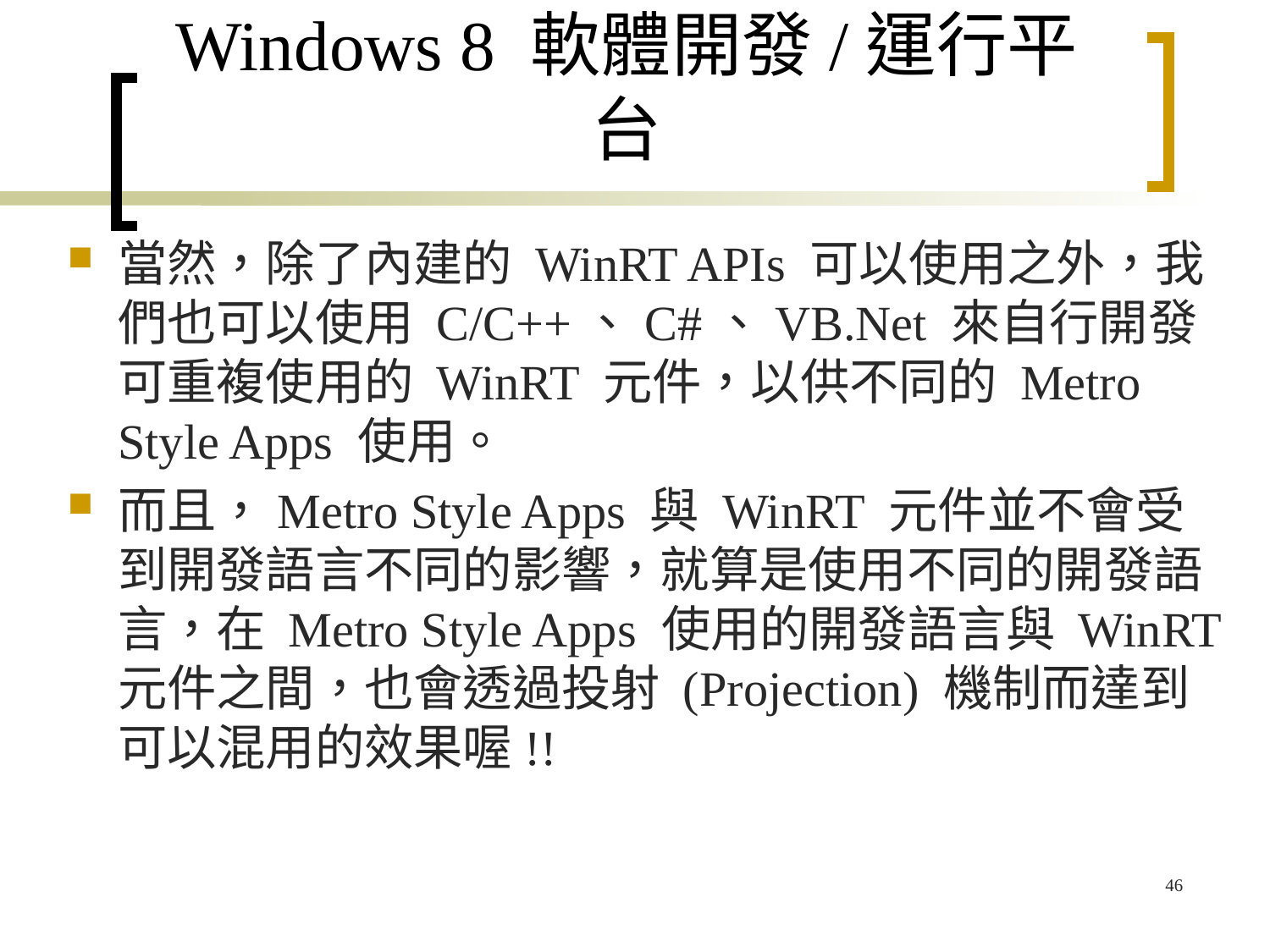

# Windows 8 軟體開發/運行平台
當然，除了內建的 WinRT APIs 可以使用之外，我們也可以使用 C/C++、C#、VB.Net 來自行開發可重複使用的 WinRT 元件，以供不同的 Metro Style Apps 使用。
而且，Metro Style Apps 與 WinRT 元件並不會受到開發語言不同的影響，就算是使用不同的開發語言，在 Metro Style Apps 使用的開發語言與 WinRT 元件之間，也會透過投射 (Projection) 機制而達到可以混用的效果喔!!
46